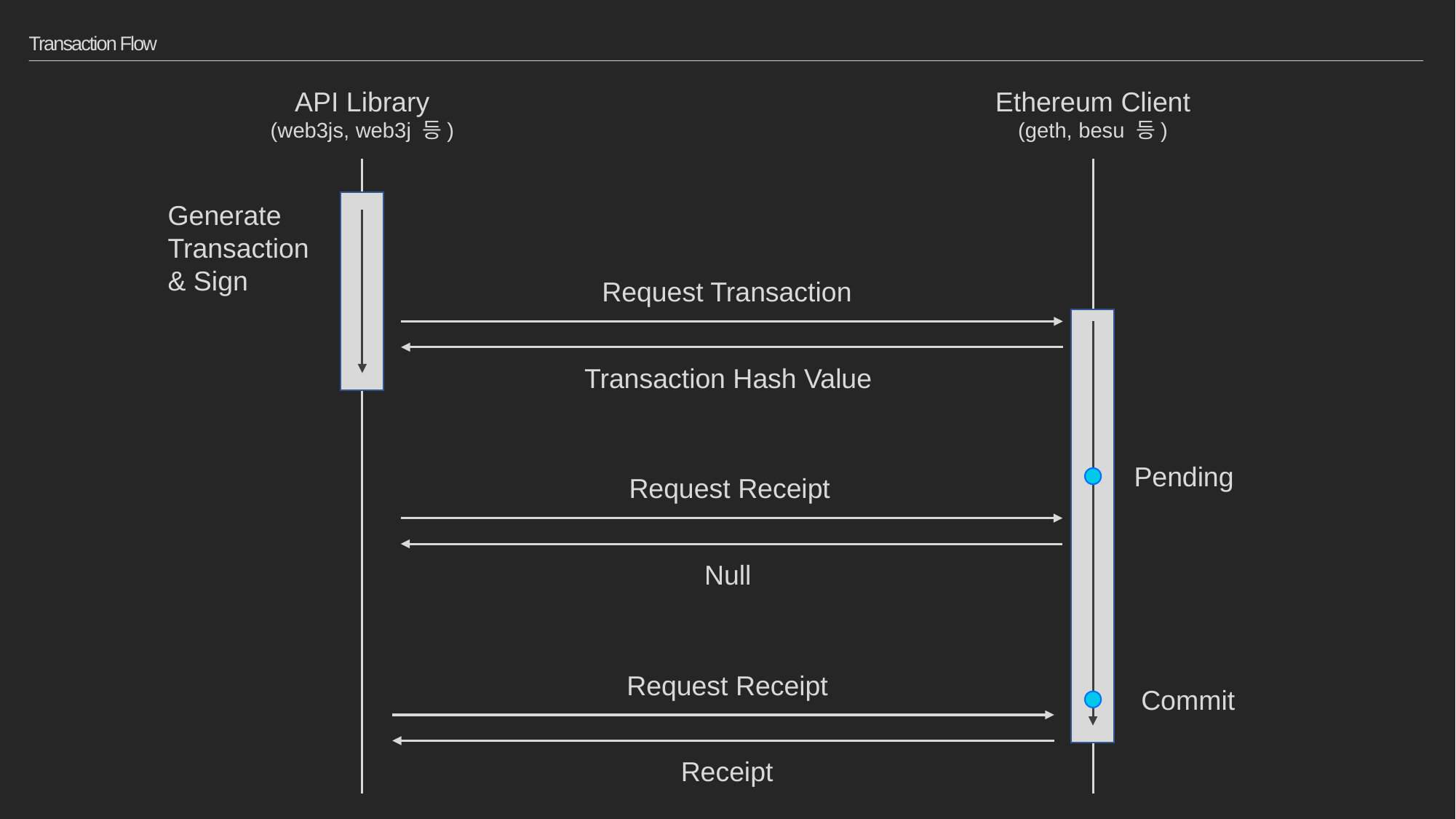

# Transaction Flow
API Library
(web3js, web3j 등)
Ethereum Client
(geth, besu 등)
Generate
Transaction
& Sign

Request Transaction

Transaction Hash Value
Pending
Request Receipt

Null
Request Receipt
Commit

Receipt